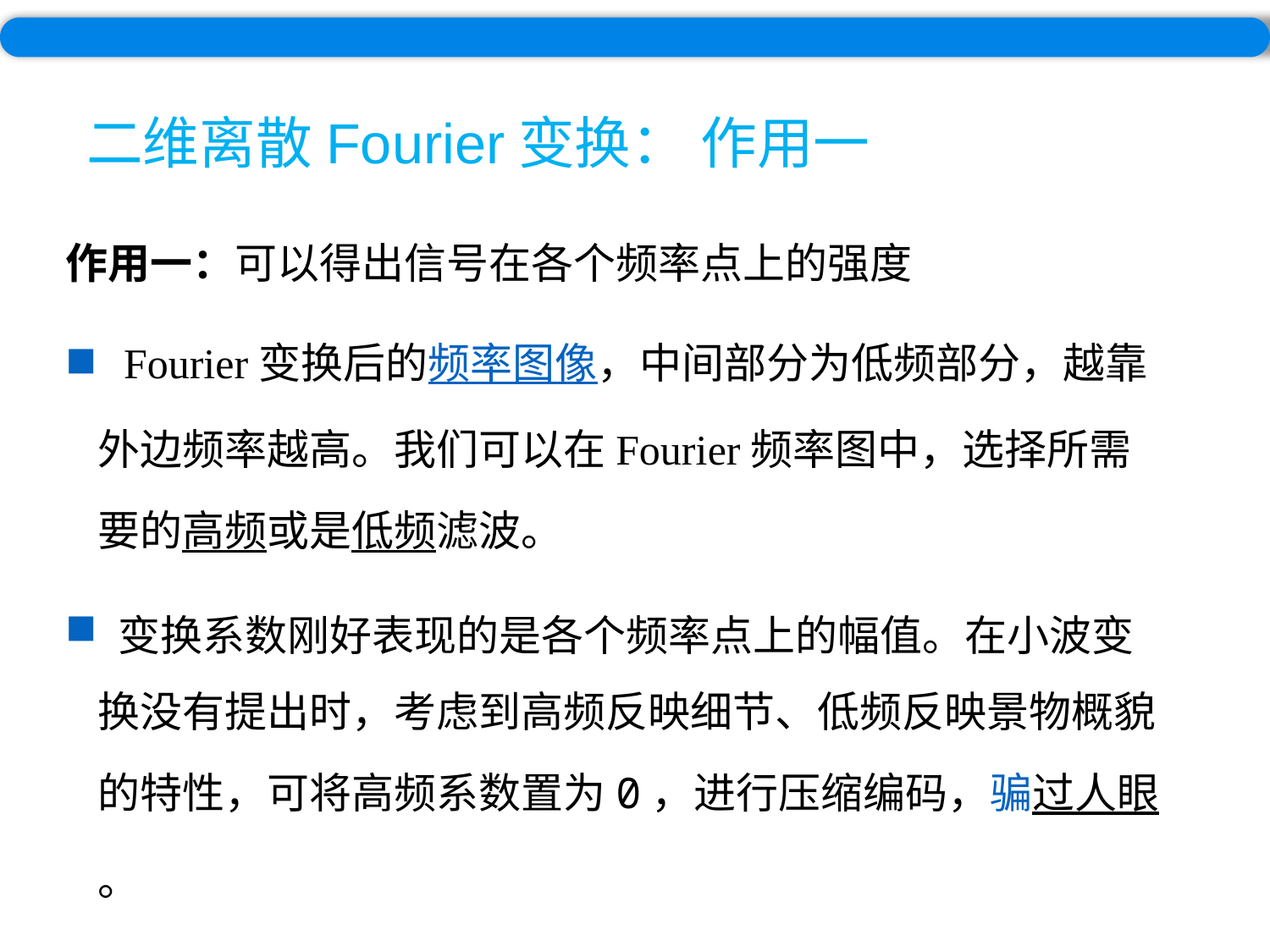

# 二维离散Fourier变换： 作用一
作用一：可以得出信号在各个频率点上的强度
 Fourier变换后的频率图像，中间部分为低频部分，越靠外边频率越高。我们可以在Fourier频率图中，选择所需要的高频或是低频滤波。
 变换系数刚好表现的是各个频率点上的幅值。在小波变换没有提出时，考虑到高频反映细节、低频反映景物概貌的特性，可将高频系数置为0，进行压缩编码，骗过人眼。